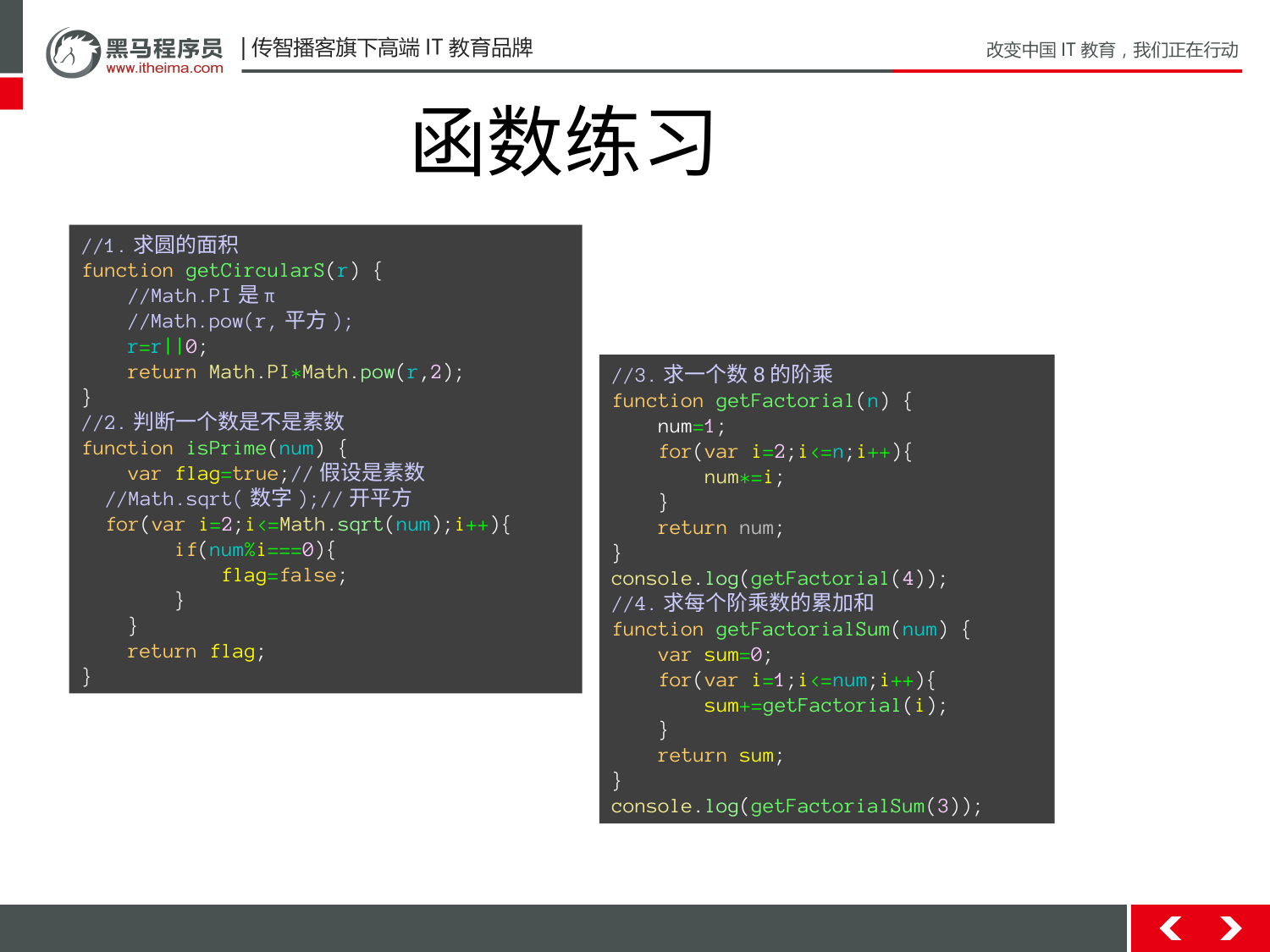

函数练习
//1.求圆的面积
function getCircularS(r) {
    //Math.PI是π
    //Math.pow(r,平方);
    r=r||0;
    return Math.PI*Math.pow(r,2);
}
//2.判断一个数是不是素数
function isPrime(num) {
    var flag=true;//假设是素数
    //Math.sqrt(数字);//开平方
    for(var i=2;i<=Math.sqrt(num);i++){
        if(num%i===0){
            flag=false;
        }
    }
    return flag;
}
//3.求一个数8的阶乘
function getFactorial(n) {
    num=1;
    for(var i=2;i<=n;i++){
        num*=i;
    }
    return num;
}
console.log(getFactorial(4));
//4.求每个阶乘数的累加和
function getFactorialSum(num) {
    var sum=0;
    for(var i=1;i<=num;i++){
        sum+=getFactorial(i);
    }
    return sum;
}
console.log(getFactorialSum(3));